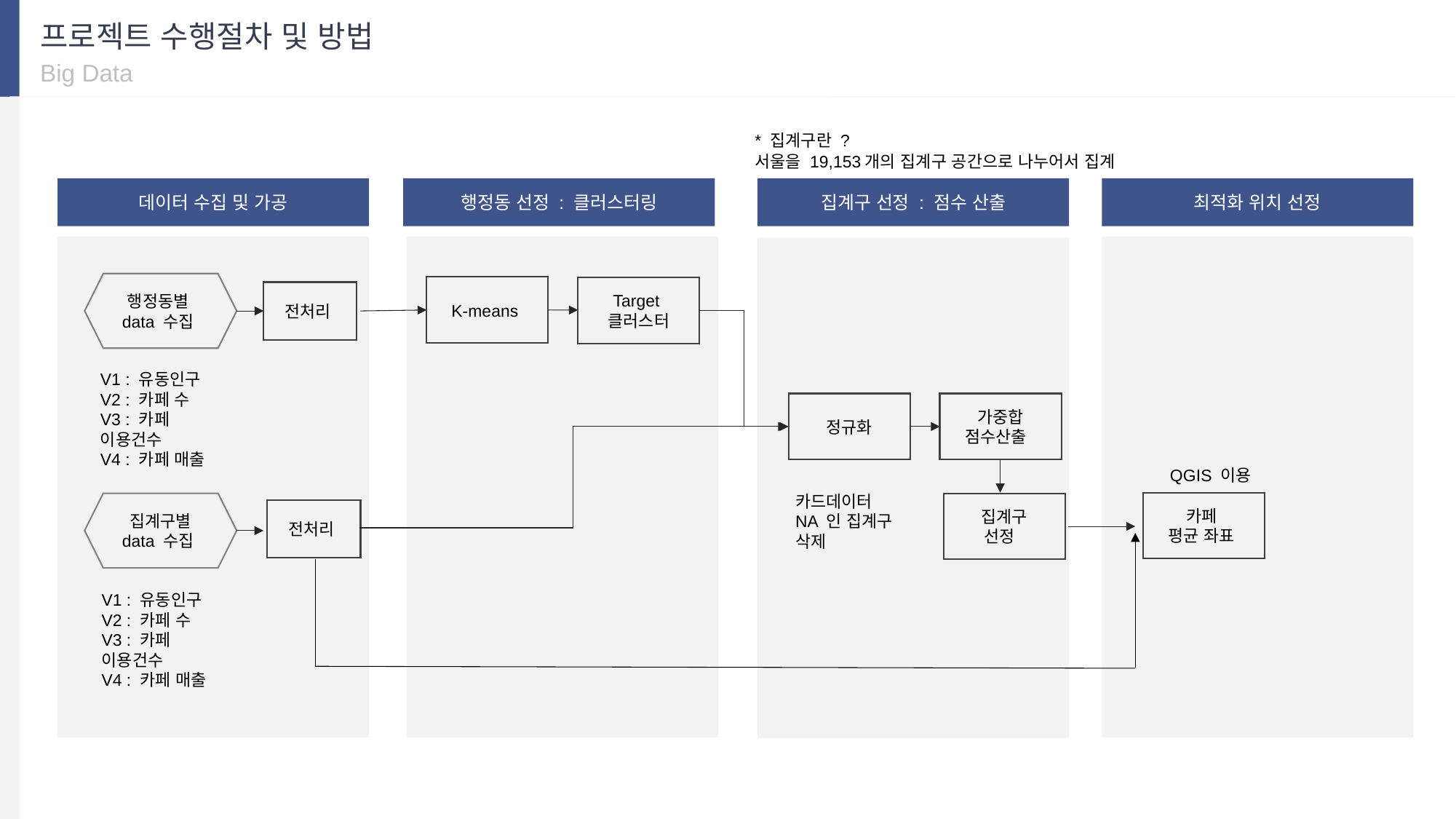

프로젝트 수행절차 및 방법
Big Data
* 집계구란 ?
서울을 19,153개의 집계구 공간으로 나누어서 집계
데이터 수집 및 가공
행정동 선정 : 클러스터링
집계구 선정 : 점수 산출
최적화 위치 선정

행정동별
data 수집
K-means
Target
클러스터
전처리
V1 : 유동인구
V2 : 카페 수
V3 : 카페 이용건수
V4 : 카페 매출
정규화
가중합
점수산출
QGIS 이용
카드데이터 NA 인 집계구 삭제
카페
평균 좌표
집계구별
data 수집
집계구
선정
전처리
V1 : 유동인구
V2 : 카페 수
V3 : 카페 이용건수
V4 : 카페 매출